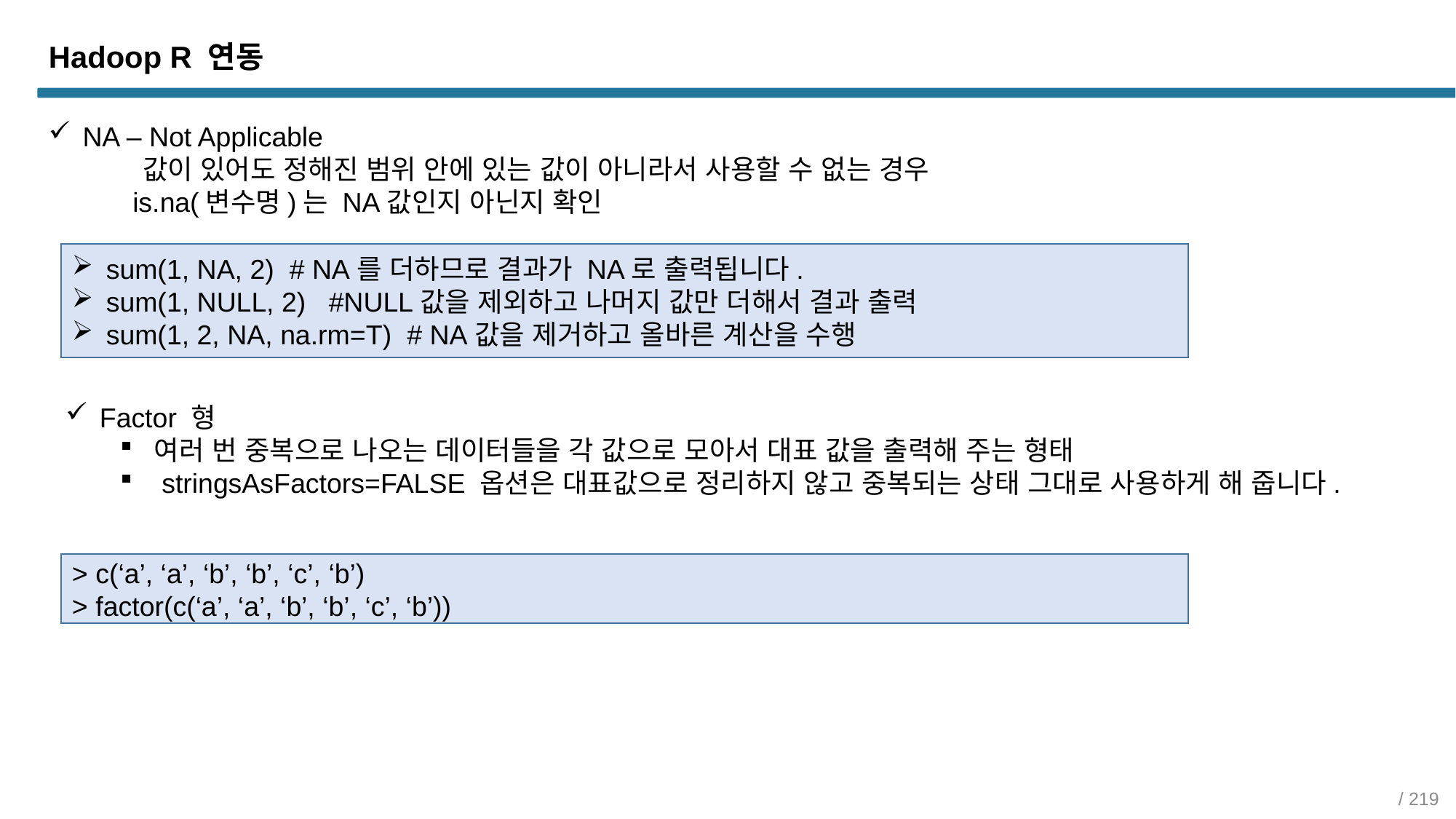

Hadoop R 연동
NA – Not Applicable
       값이 있어도 정해진 범위 안에 있는 값이 아니라서 사용할 수 없는 경우
           is.na(변수명)는 NA값인지 아닌지 확인
sum(1, NA, 2)  # NA를 더하므로 결과가 NA로 출력됩니다.
sum(1, NULL, 2)   #NULL값을 제외하고 나머지 값만 더해서 결과 출력
sum(1, 2, NA, na.rm=T)  # NA값을 제거하고 올바른 계산을 수행
Factor 형
여러 번 중복으로 나오는 데이터들을 각 값으로 모아서 대표 값을 출력해 주는 형태
 stringsAsFactors=FALSE 옵션은 대표값으로 정리하지 않고 중복되는 상태 그대로 사용하게 해 줍니다.
> c(‘a’, ‘a’, ‘b’, ‘b’, ‘c’, ‘b’)
> factor(c(‘a’, ‘a’, ‘b’, ‘b’, ‘c’, ‘b’))
/ 219